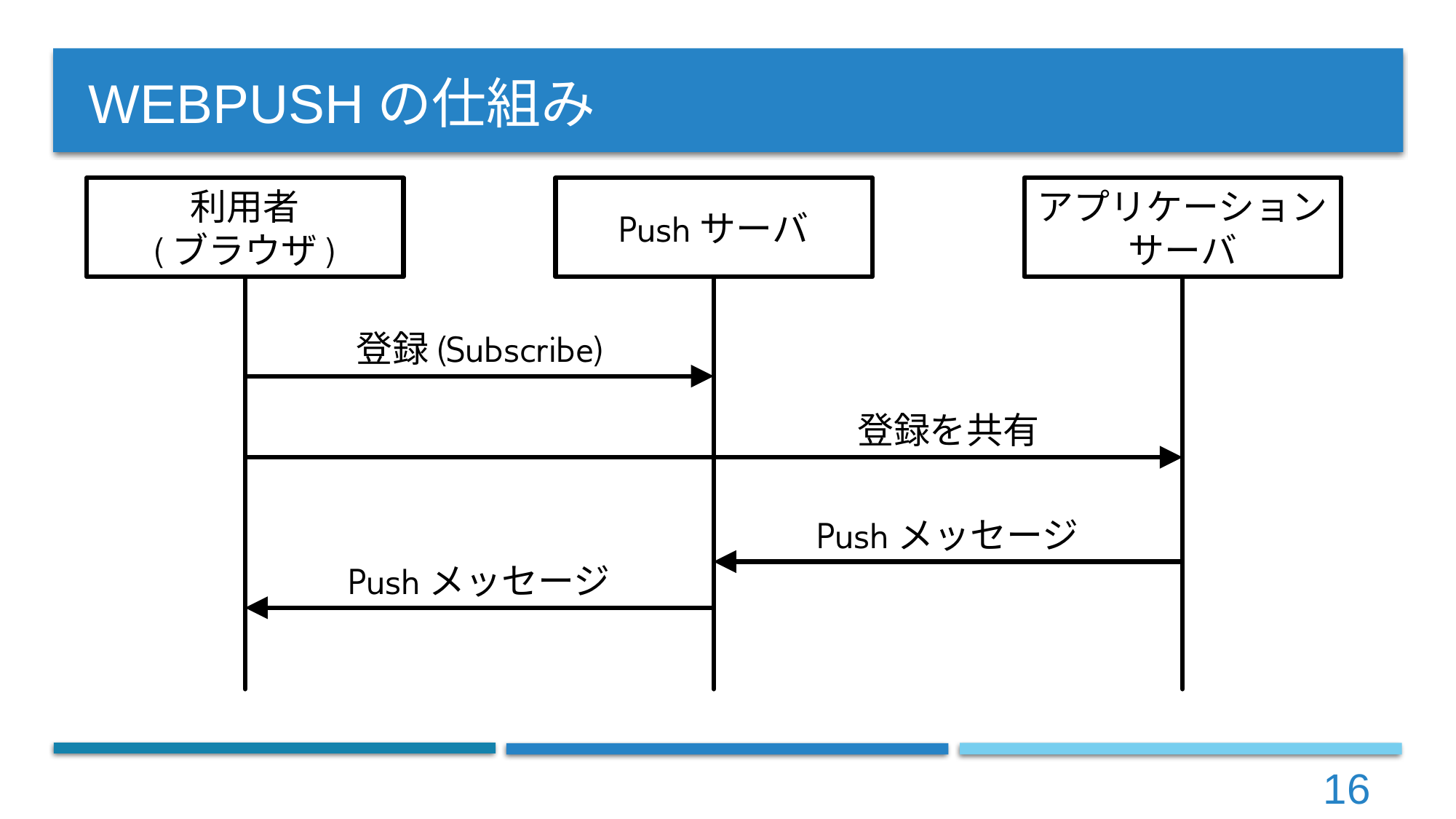

# WebPushの仕組み
利用者
(ブラウザ)
Pushサーバ
アプリケーションサーバ
登録(Subscribe)
登録を共有
Pushメッセージ
Pushメッセージ

16